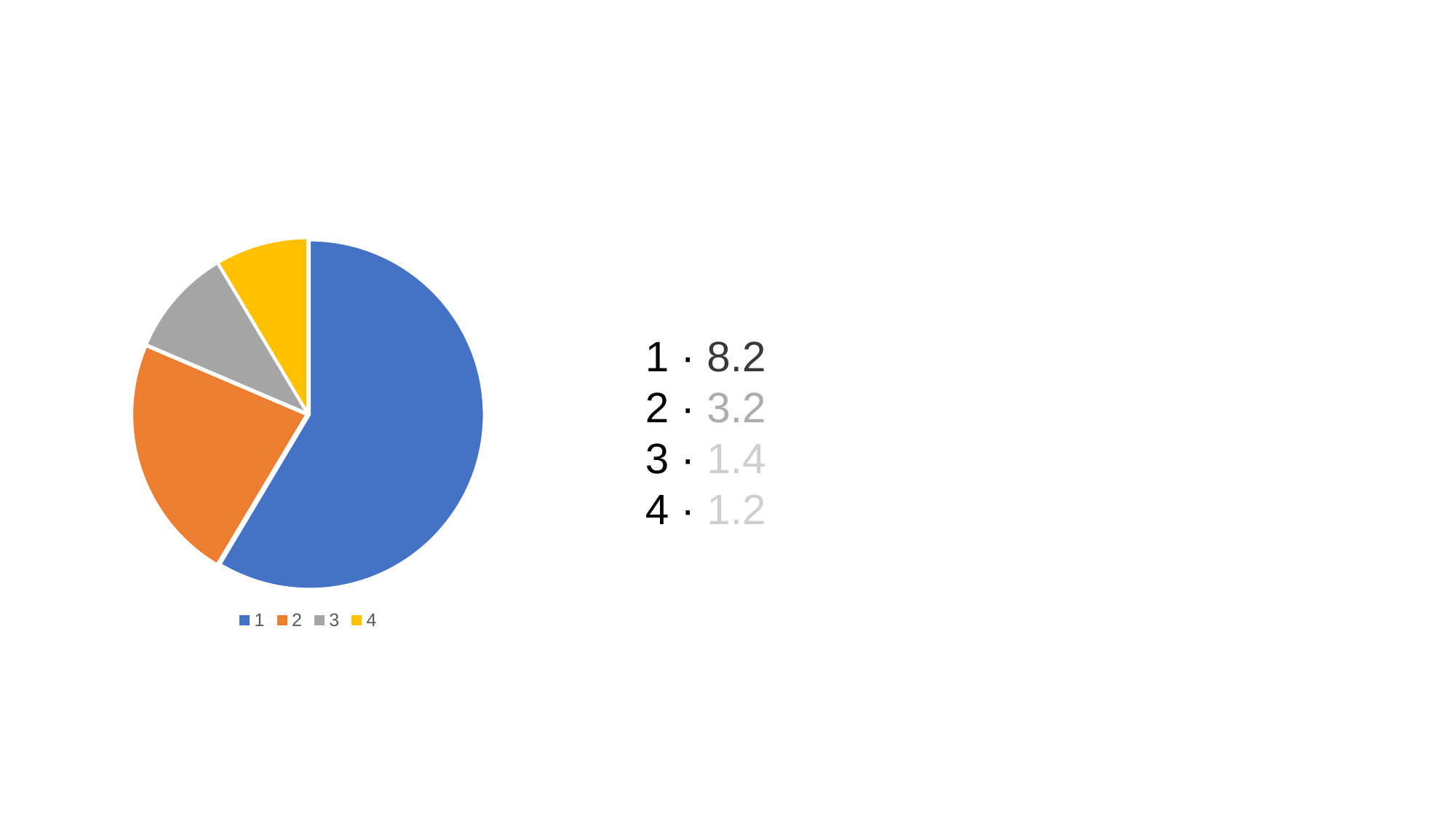

### Chart

| Category | 销售额 |
|---|---|
| 1 | 8.2 |
| 2 | 3.2 |
| 3 | 1.4 |
| 4 | 1.2 |
1 · 8.2
2 · 3.2
3 · 1.4
4 · 1.2